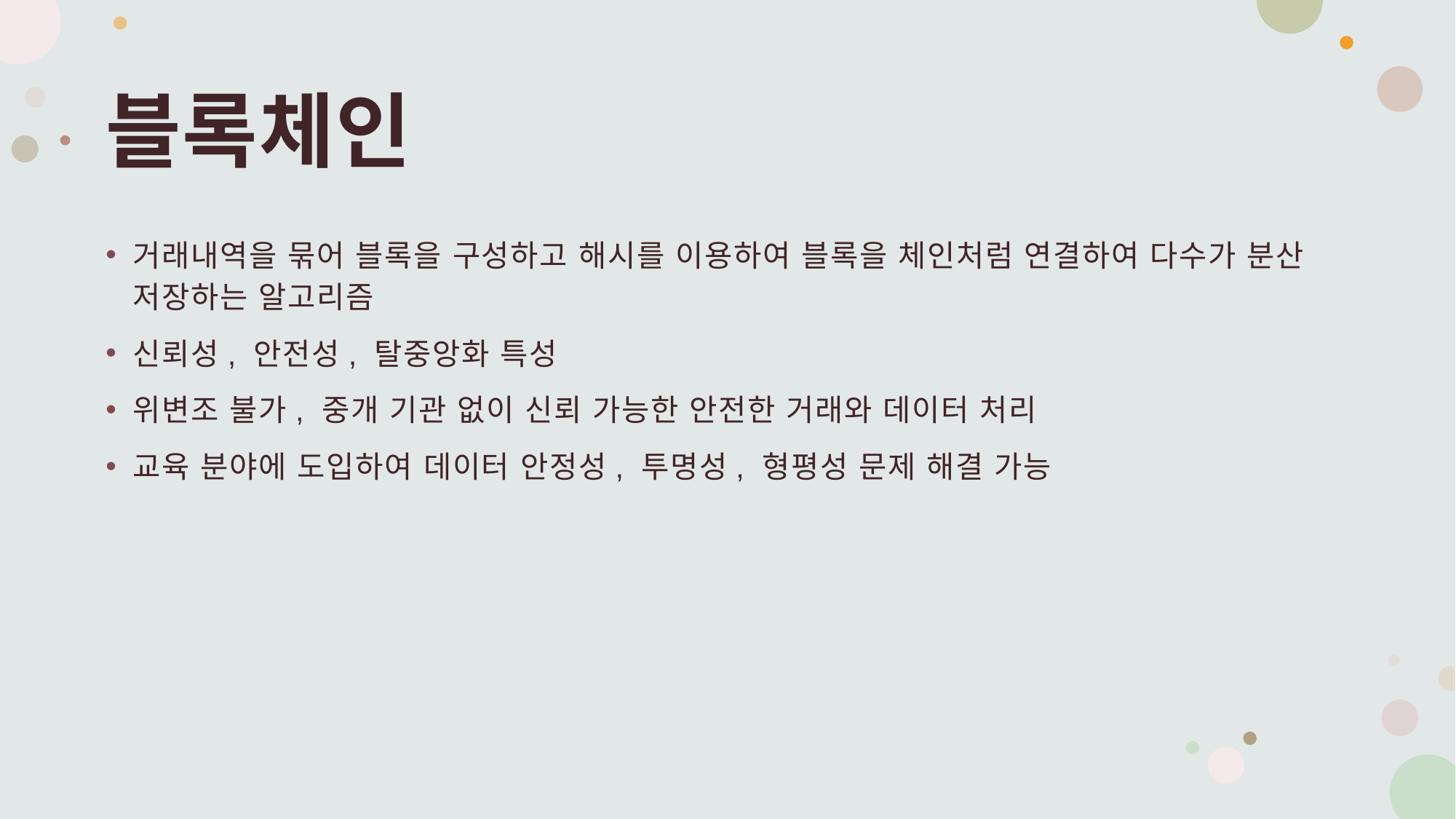

# 블록체인
거래내역을 묶어 블록을 구성하고 해시를 이용하여 블록을 체인처럼 연결하여 다수가 분산 저장하는 알고리즘
신뢰성, 안전성, 탈중앙화 특성
위변조 불가, 중개 기관 없이 신뢰 가능한 안전한 거래와 데이터 처리
교육 분야에 도입하여 데이터 안정성, 투명성, 형평성 문제 해결 가능